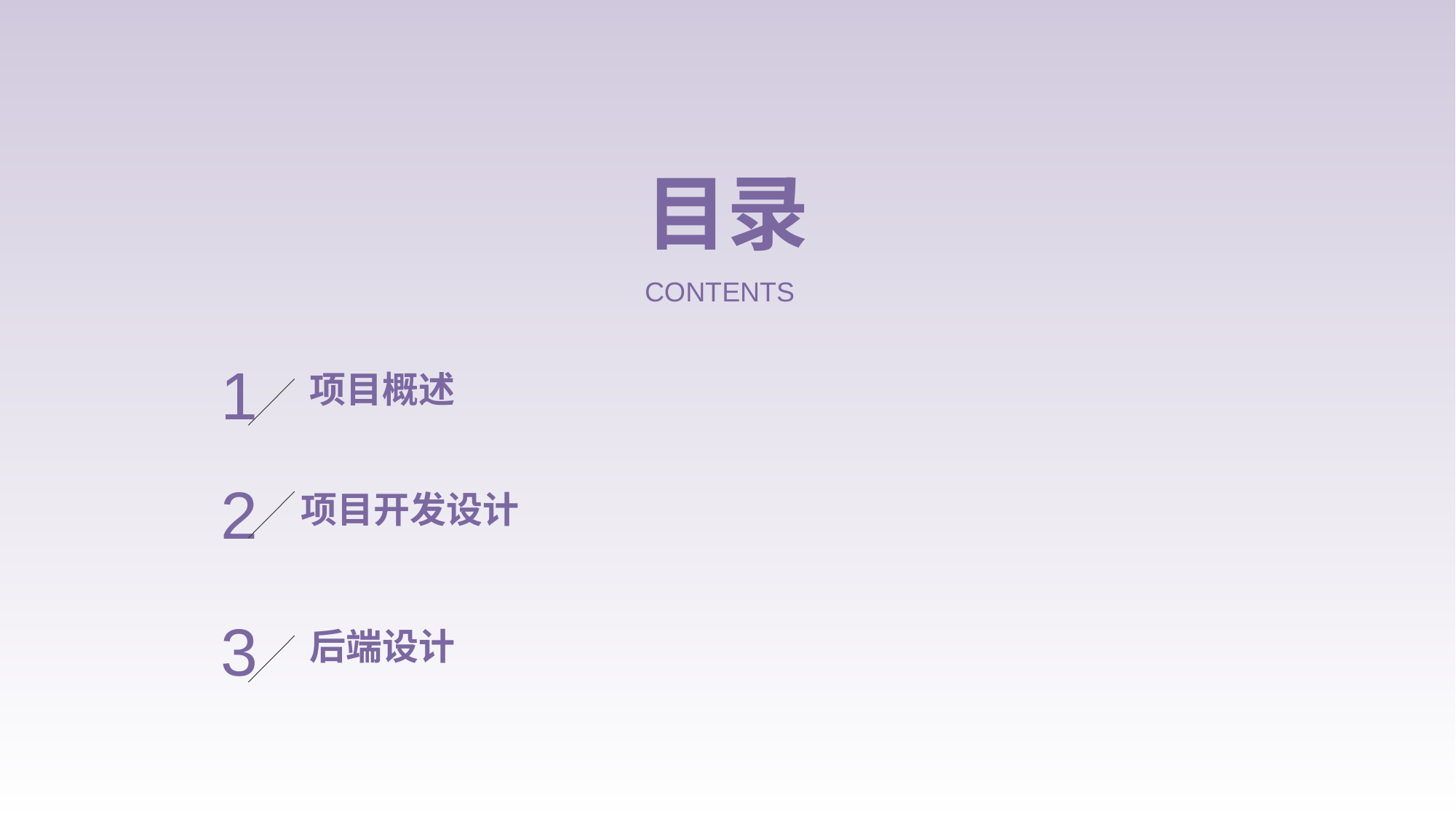

目录
CONTENTS
1
项目概述
2
项目开发设计
3
后端设计